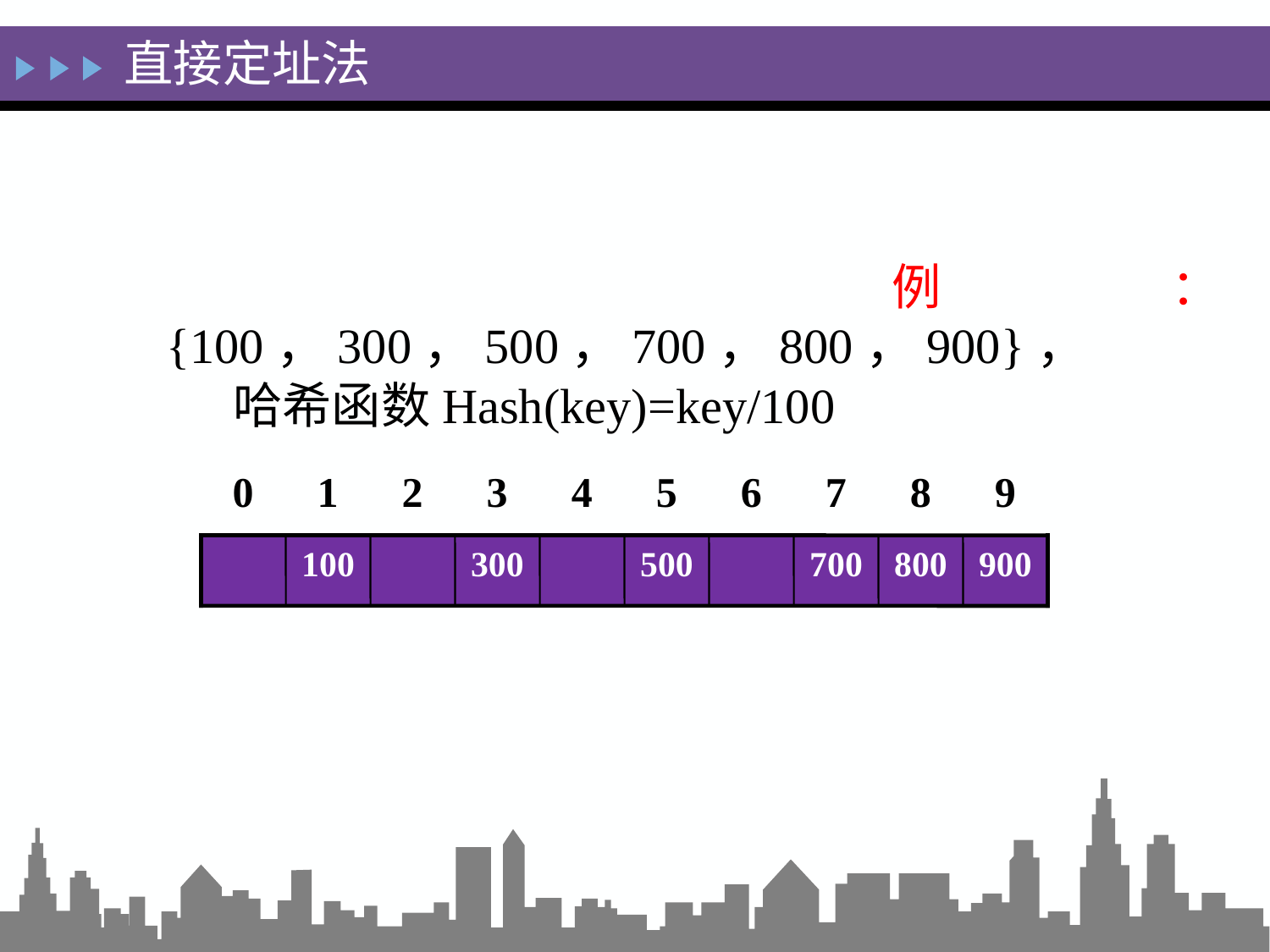

直接定址法
  例： {100，300，500，700，800，900}，
     哈希函数Hash(key)=key/100
0      1      2      3      4      5      6      7      8      9

100

300

500

700

800

900